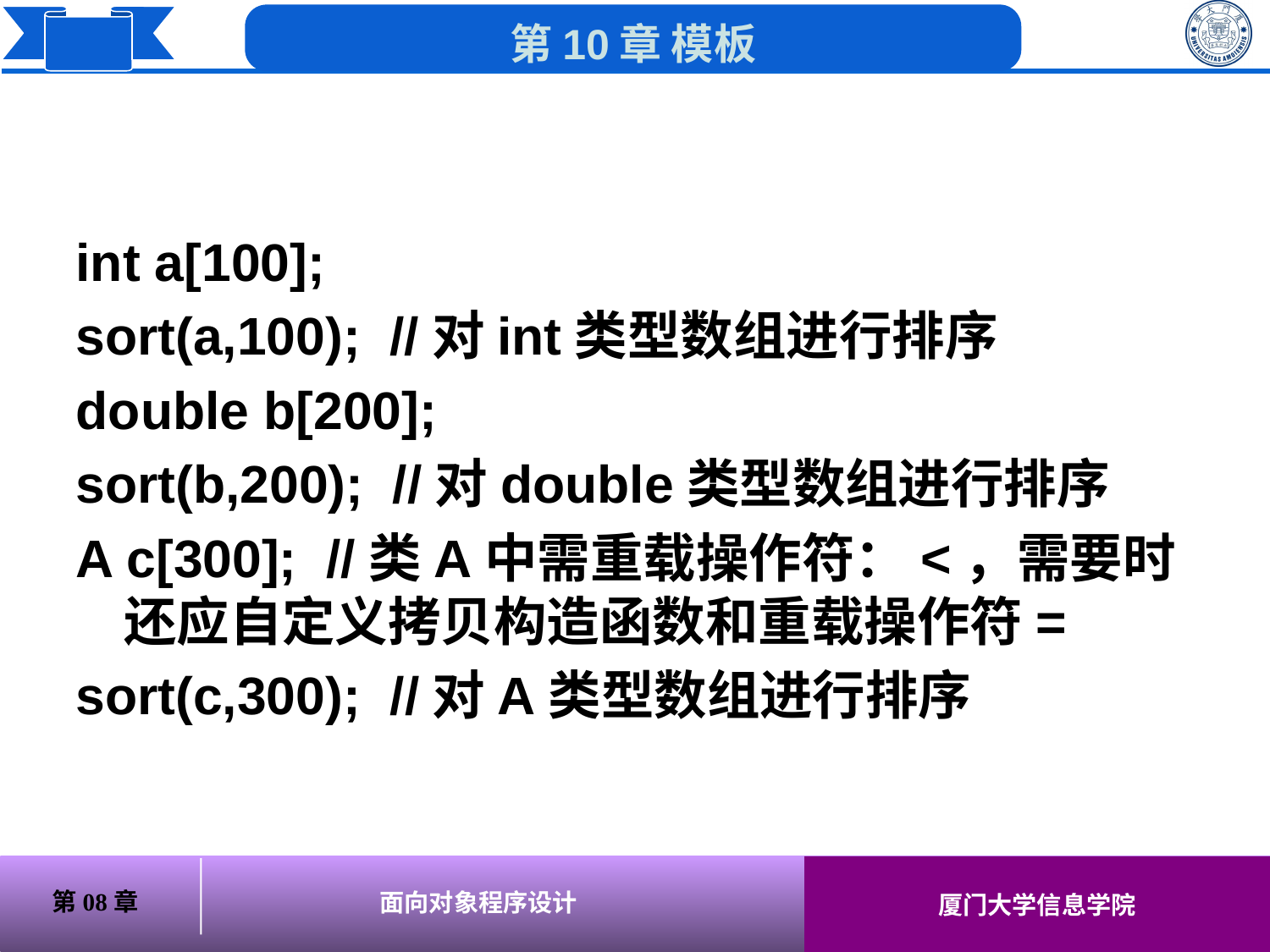

int a[100];
sort(a,100);  //对int类型数组进行排序
double b[200];
sort(b,200);  //对double类型数组进行排序
A c[300];  //类A中需重载操作符：<，需要时还应自定义拷贝构造函数和重载操作符=
sort(c,300);  //对A类型数组进行排序